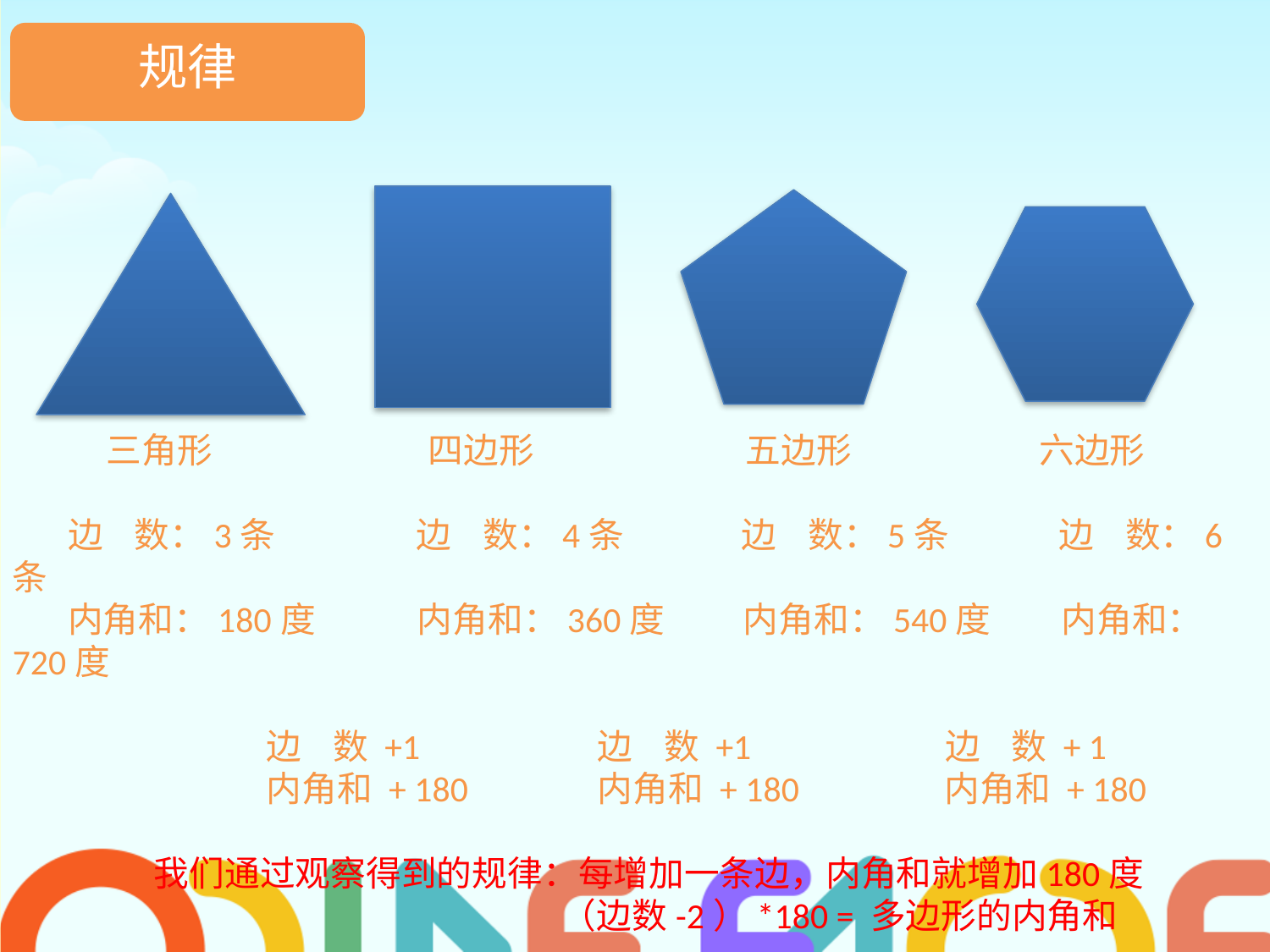

规律

            三角形                              四边形                           五边形                        六边形

      边    数：3条                  边    数：4条               边    数：5条              边    数：6条
      内角和：180度             内角和：360度          内角和：540度         内角和：720度

		边    数 +1                     边    数 +1                       边    数 + 1
		内角和 + 180               内角和 + 180                 内角和 + 180

                 我们通过观察得到的规律：每增加一条边，内角和就增加180度
                                                                     （边数-2）*180 = 多边形的内角和